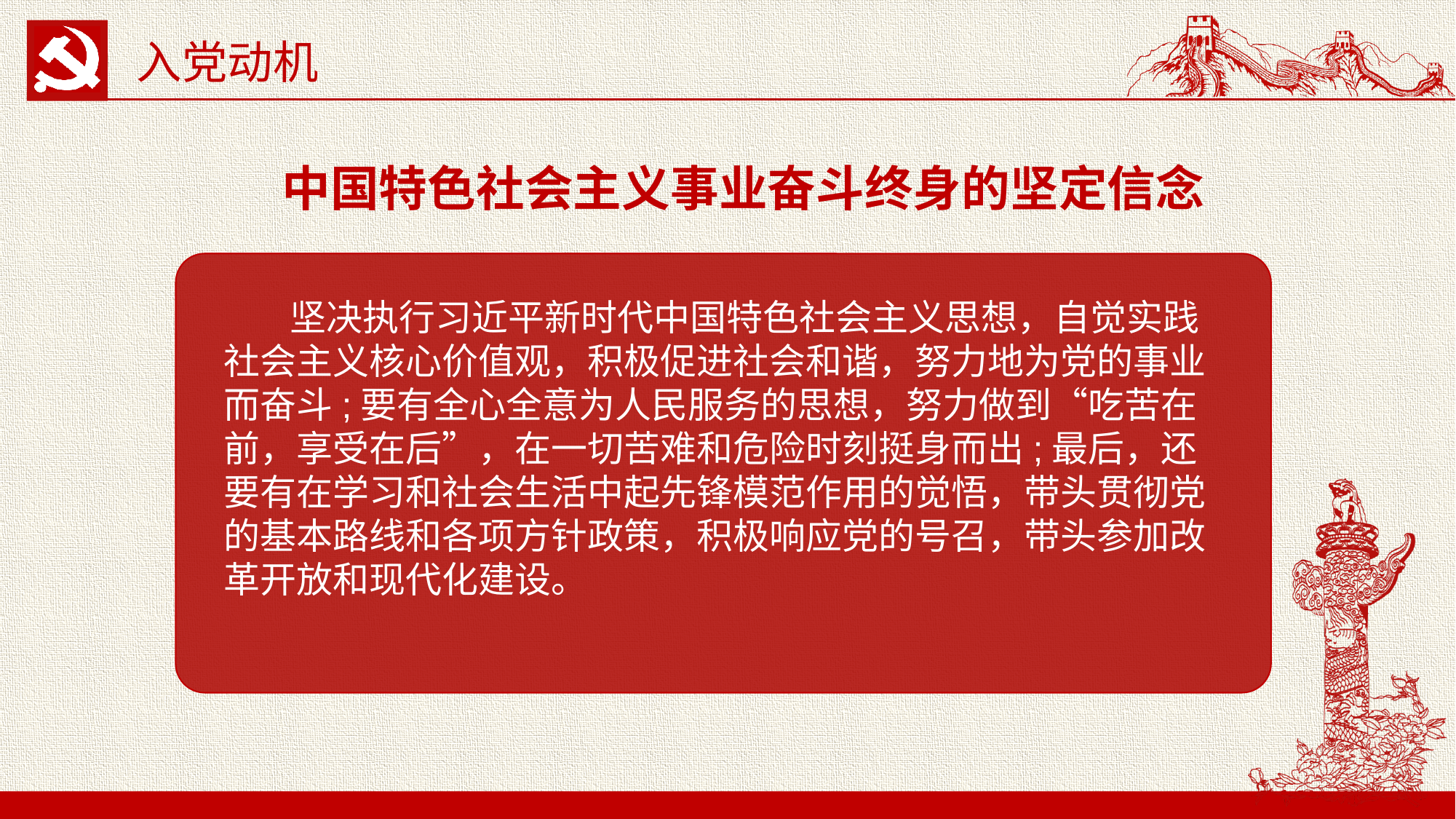

入党动机
中国特色社会主义事业奋斗终身的坚定信念

       坚决执行习近平新时代中国特色社会主义思想，自觉实践社会主义核心价值观，积极促进社会和谐，努力地为党的事业而奋斗;要有全心全意为人民服务的思想，努力做到“吃苦在前，享受在后”，在一切苦难和危险时刻挺身而出;最后，还要有在学习和社会生活中起先锋模范作用的觉悟，带头贯彻党的基本路线和各项方针政策，积极响应党的号召，带头参加改革开放和现代化建设。